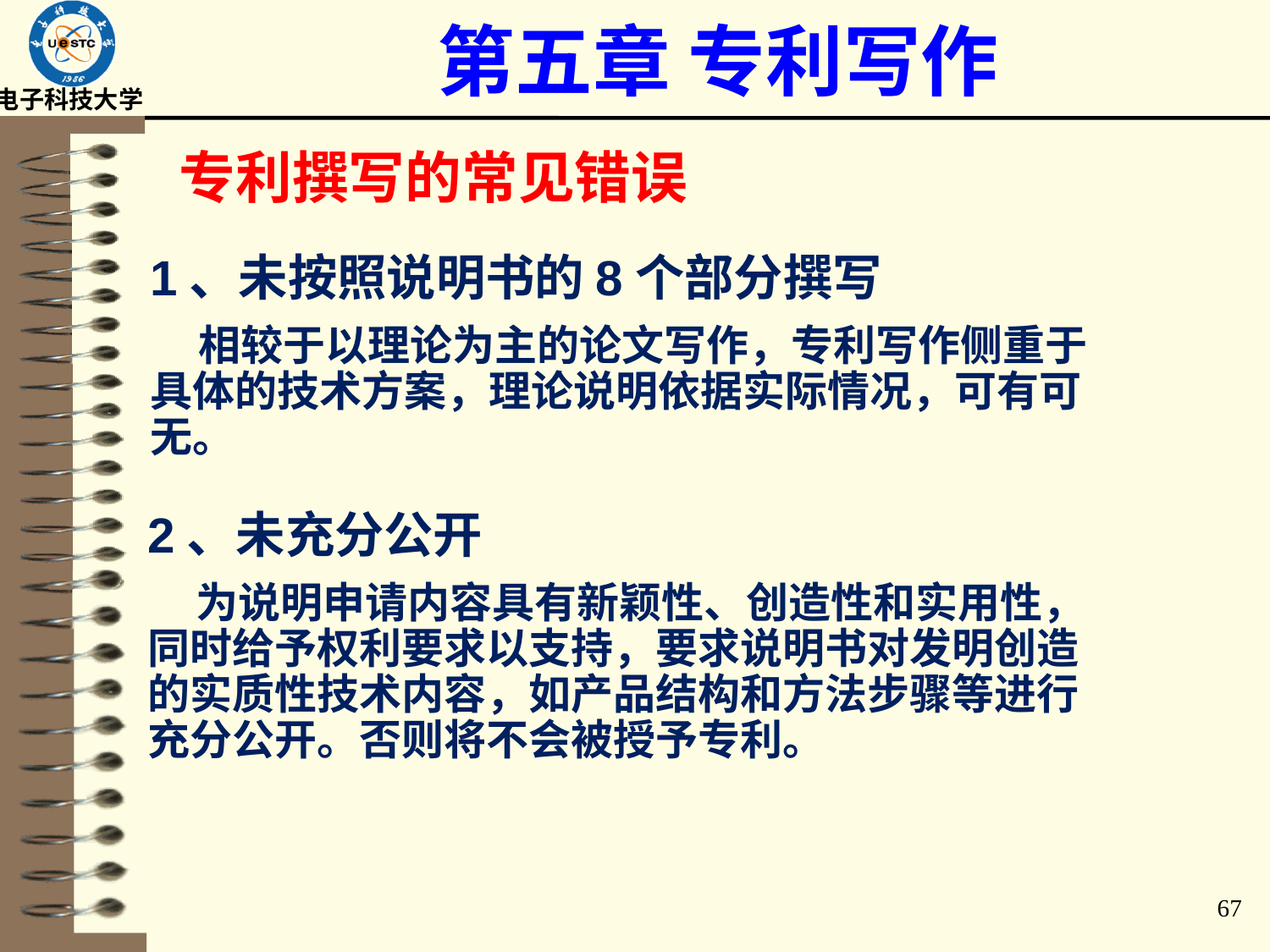

# 第五章 专利写作
专利撰写的常见错误
1、未按照说明书的8个部分撰写
    相较于以理论为主的论文写作，专利写作侧重于具体的技术方案，理论说明依据实际情况，可有可无。
2、未充分公开
    为说明申请内容具有新颖性、创造性和实用性，同时给予权利要求以支持，要求说明书对发明创造的实质性技术内容，如产品结构和方法步骤等进行充分公开。否则将不会被授予专利。
67